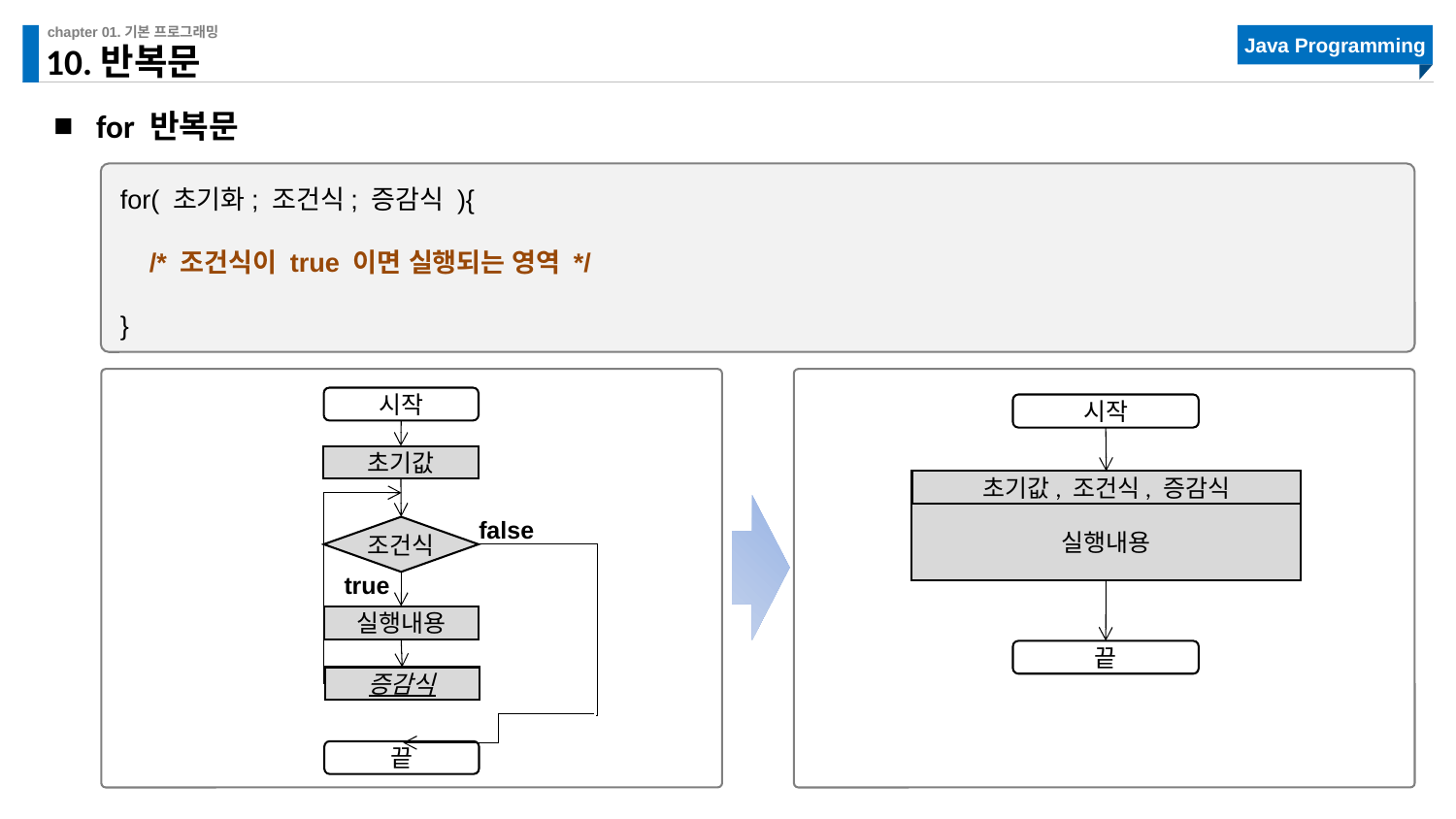

# 10.반복문
for 반복문
for( 초기화; 조건식; 증감식 ){

    /* 조건식이 true 이면 실행되는 영역 */

}

시작

초기값

false
조건식
true
실행내용

증감식
끝
시작

초기값, 조건식, 증감식

실행내용

끝